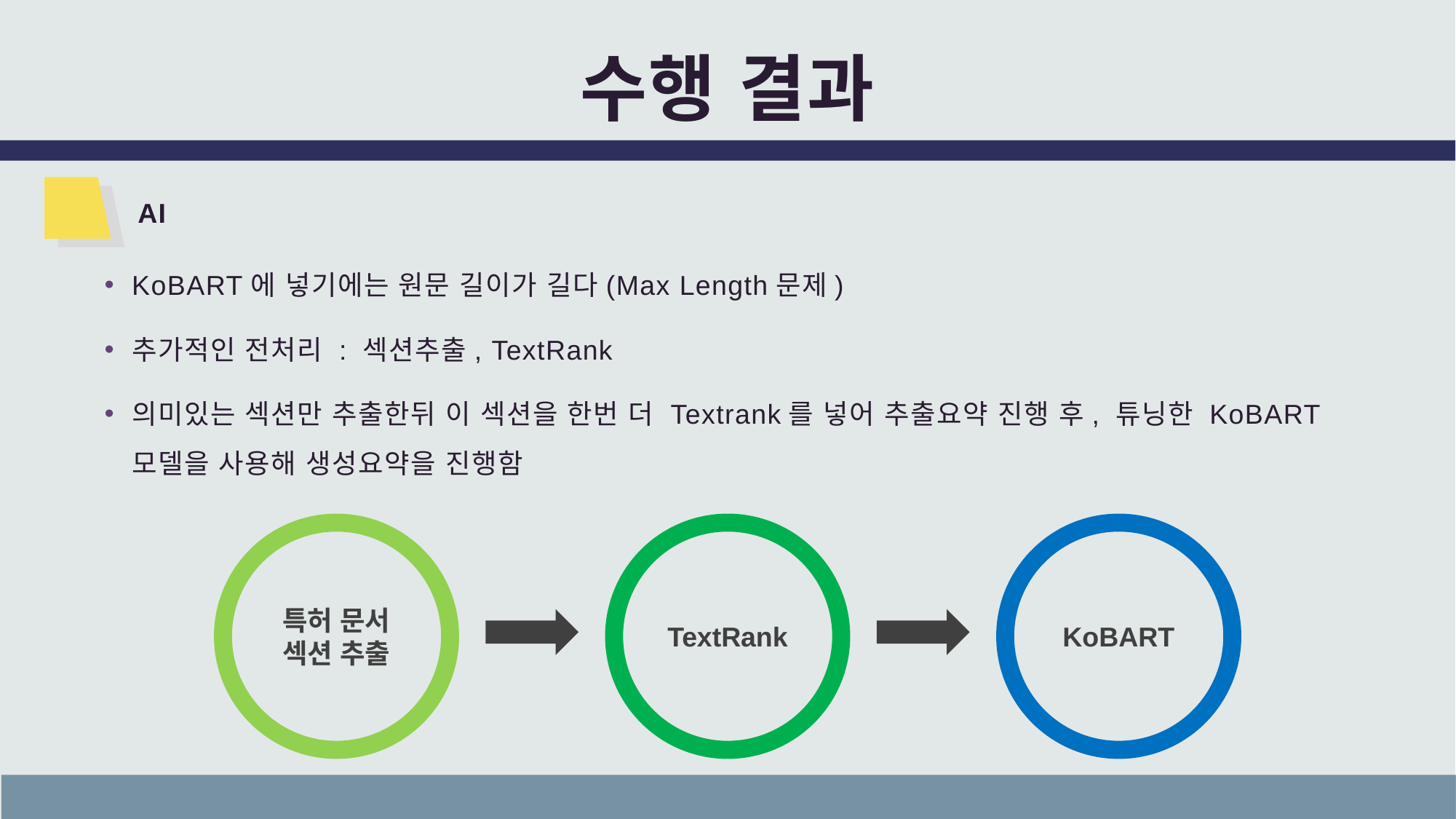

# 수행 결과

AI

KoBART에 넣기에는 원문 길이가 길다(Max Length문제)
추가적인 전처리 : 섹션추출, TextRank
의미있는 섹션만 추출한뒤 이 섹션을 한번 더 Textrank를 넣어 추출요약 진행 후, 튜닝한 KoBART모델을 사용해 생성요약을 진행함
특허 문서
섹션 추출
TextRank
KoBART